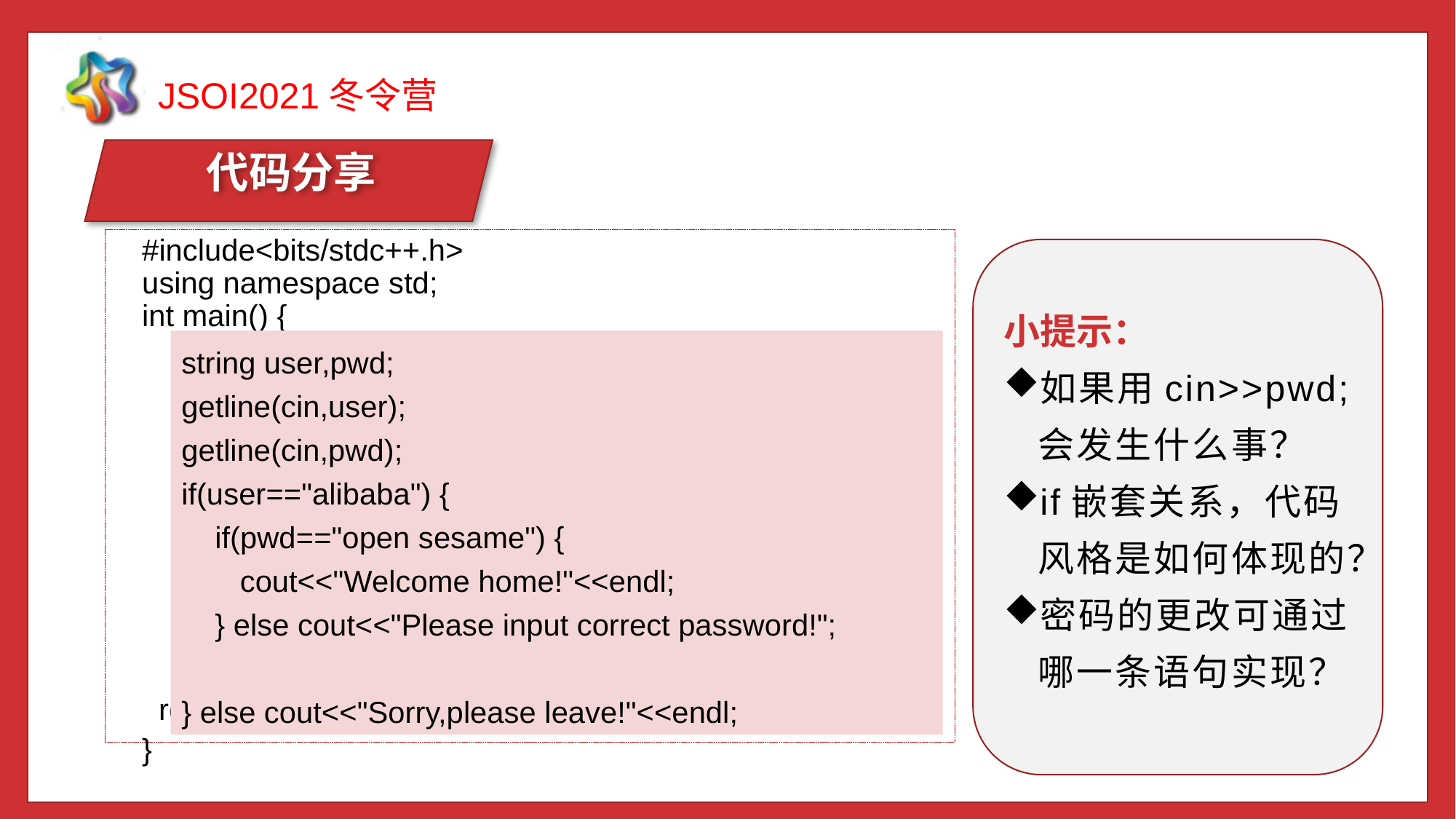

代码分享

#include<bits/stdc++.h>
using namespace std;
int main() {

  return 0;
}

小提示：
如果用cin>>pwd;会发生什么事？
if嵌套关系，代码风格是如何体现的？
密码的更改可通过哪一条语句实现？

string user,pwd;
getline(cin,user);
getline(cin,pwd);
if(user=="alibaba") {
    if(pwd=="open sesame") {
       cout<<"Welcome home!"<<endl;
    } else cout<<"Please input correct password!";
} else cout<<"Sorry,please leave!"<<endl;